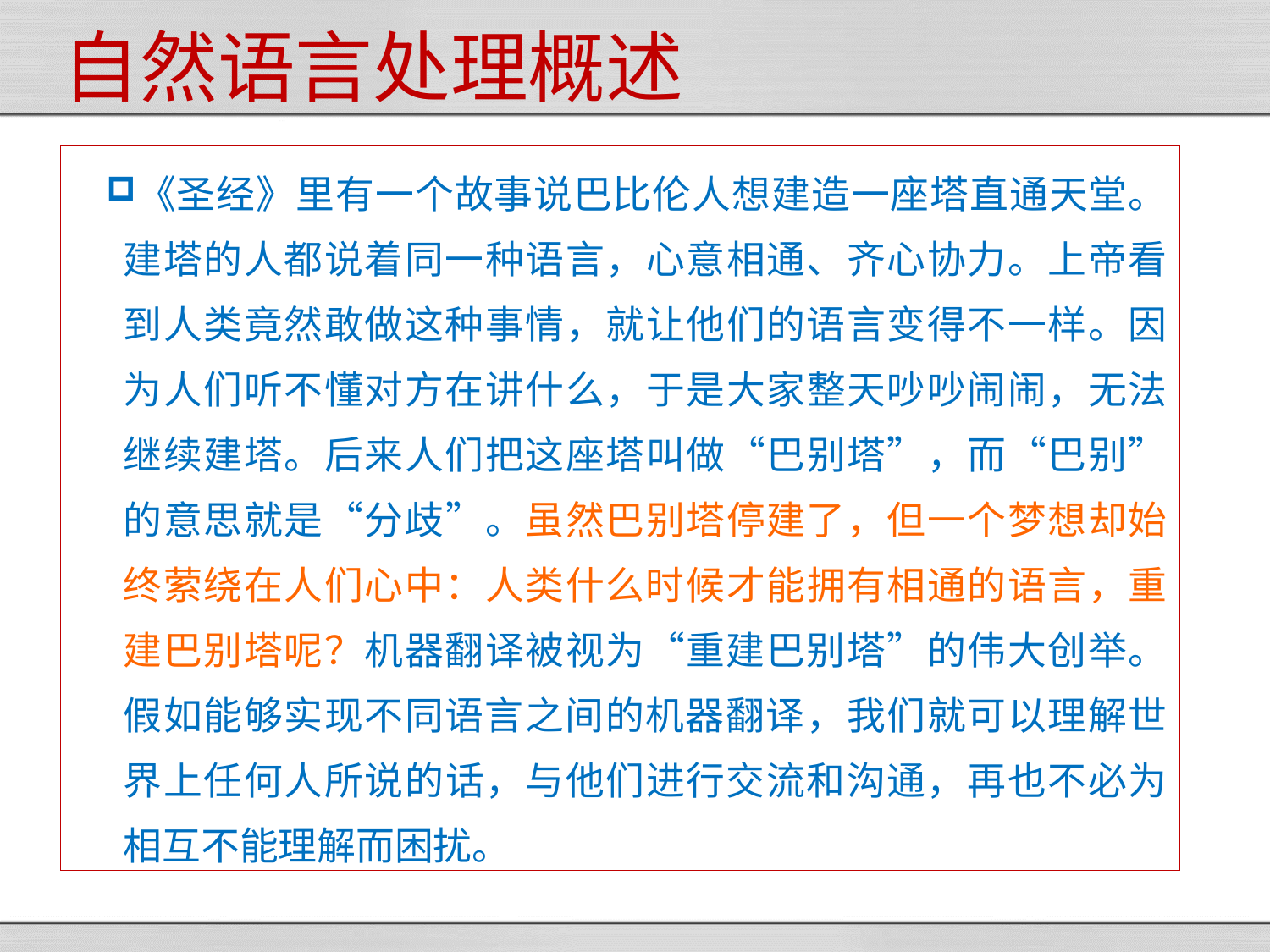

自然语言处理概述
《圣经》里有一个故事说巴比伦人想建造一座塔直通天堂。建塔的人都说着同一种语言，心意相通、齐心协力。上帝看到人类竟然敢做这种事情，就让他们的语言变得不一样。因为人们听不懂对方在讲什么，于是大家整天吵吵闹闹，无法继续建塔。后来人们把这座塔叫做“巴别塔”，而“巴别”的意思就是“分歧”。虽然巴别塔停建了，但一个梦想却始终萦绕在人们心中：人类什么时候才能拥有相通的语言，重建巴别塔呢？机器翻译被视为“重建巴别塔”的伟大创举。假如能够实现不同语言之间的机器翻译，我们就可以理解世界上任何人所说的话，与他们进行交流和沟通，再也不必为相互不能理解而困扰。